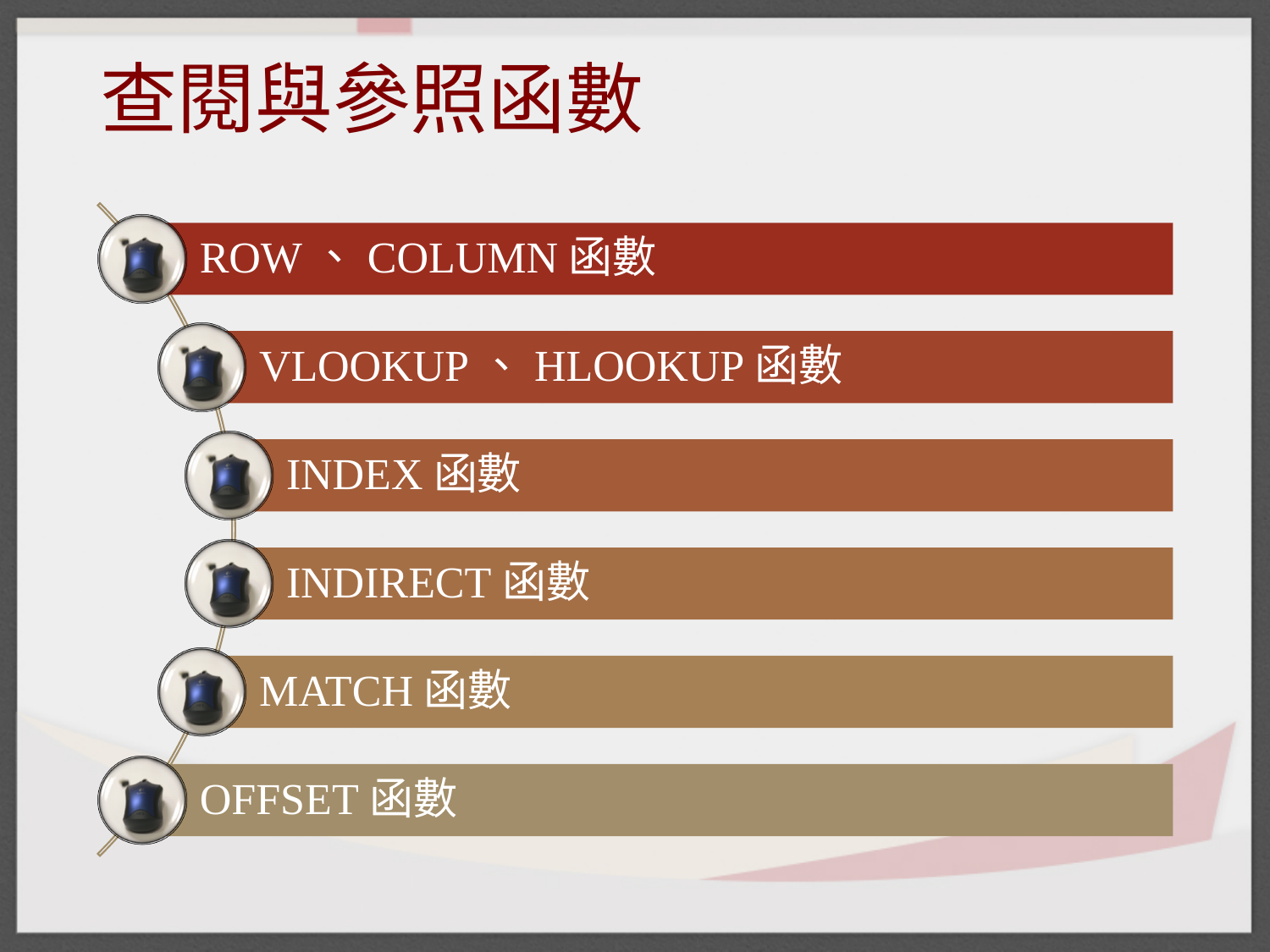

# 查閱與參照函數
ROW、COLUMN函數
VLOOKUP、HLOOKUP函數
INDEX函數
INDIRECT函數
MATCH函數
OFFSET函數